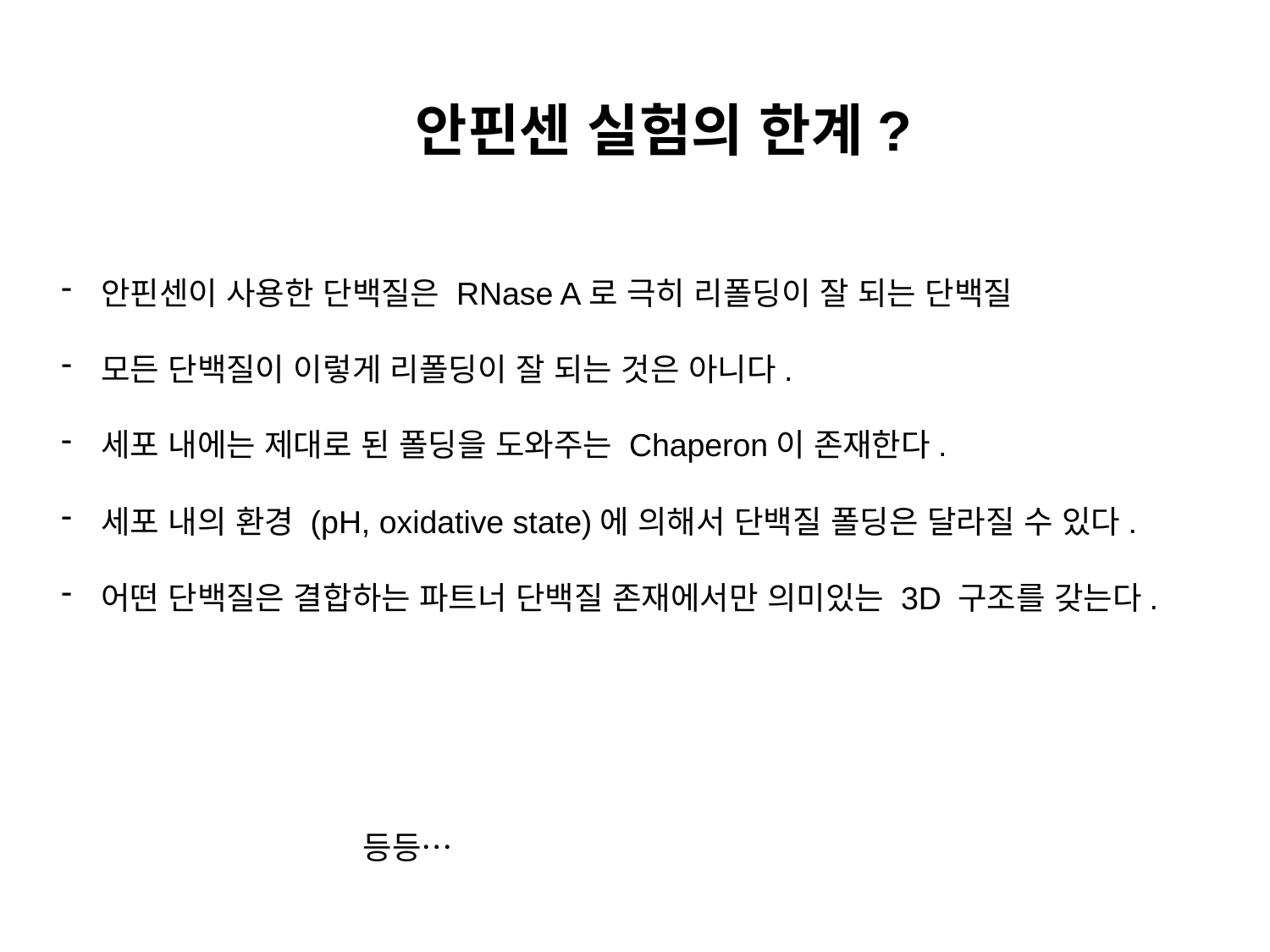

안핀센 실험의 한계?
안핀센이 사용한 단백질은 RNase A로 극히 리폴딩이 잘 되는 단백질

모든 단백질이 이렇게 리폴딩이 잘 되는 것은 아니다.

세포 내에는 제대로 된 폴딩을 도와주는 Chaperon이 존재한다.

세포 내의 환경 (pH, oxidative state)에 의해서 단백질 폴딩은 달라질 수 있다.

어떤 단백질은 결합하는 파트너 단백질 존재에서만 의미있는 3D 구조를 갖는다.
등등…